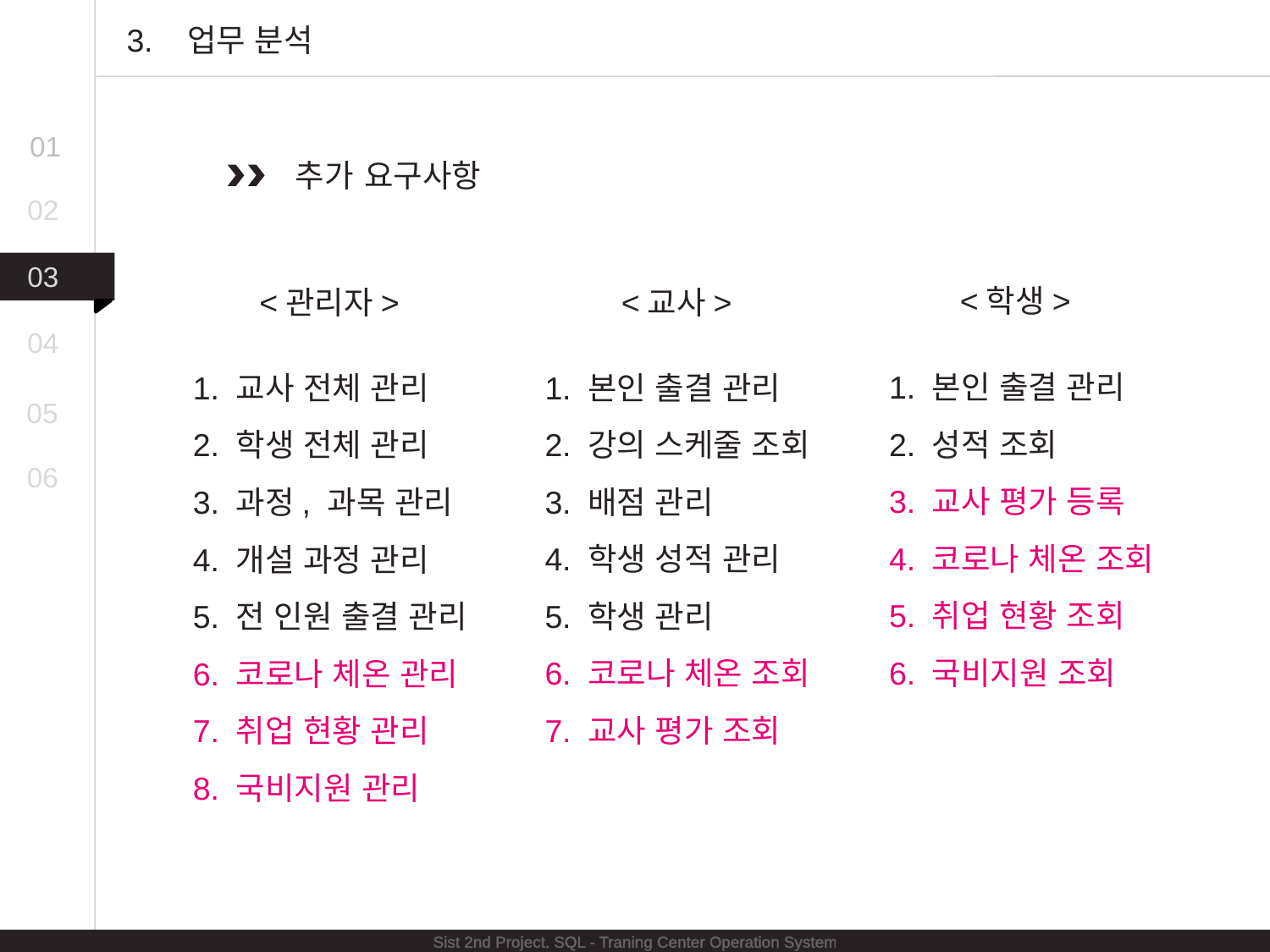

3.   업무 분석
01
추가 요구사항

02
03

<학생>
<교사>
<관리자>

04
1. 본인 출결 관리
2. 성적 조회
3. 교사 평가 등록
4. 코로나 체온 조회
5. 취업 현황 조회
6. 국비지원 조회
1. 본인 출결 관리
2. 강의 스케줄 조회
3. 배점 관리
4. 학생 성적 관리
5. 학생 관리
6. 코로나 체온 조회
7. 교사 평가 조회
1. 교사 전체 관리
2. 학생 전체 관리
3. 과정, 과목 관리
4. 개설 과정 관리
5. 전 인원 출결 관리
6. 코로나 체온 관리
7. 취업 현황 관리
8. 국비지원 관리
05
06
Sist 2nd Project. SQL - Traning Center Operation System